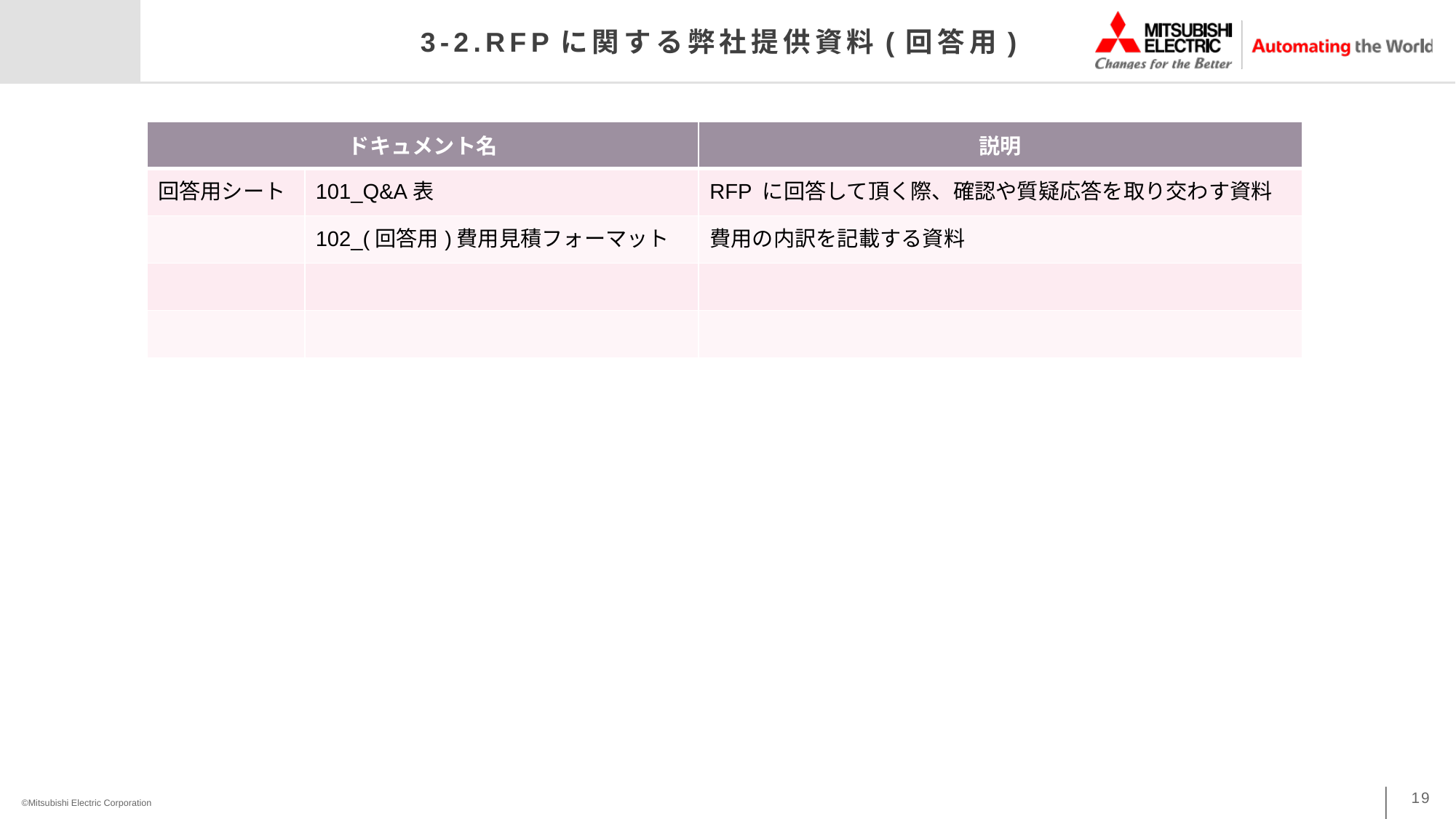

# 3-2.RFPに関する弊社提供資料(回答用)
| ドキュメント名 |  | 説明 |
| --- | --- | --- |
| 回答用シート | 101\_Q&A表 | RFP に回答して頂く際、確認や質疑応答を取り交わす資料 |
|  | 102\_(回答用)費用見積フォーマット | 費用の内訳を記載する資料 |
|  |  |  |
|  |  |  |
19